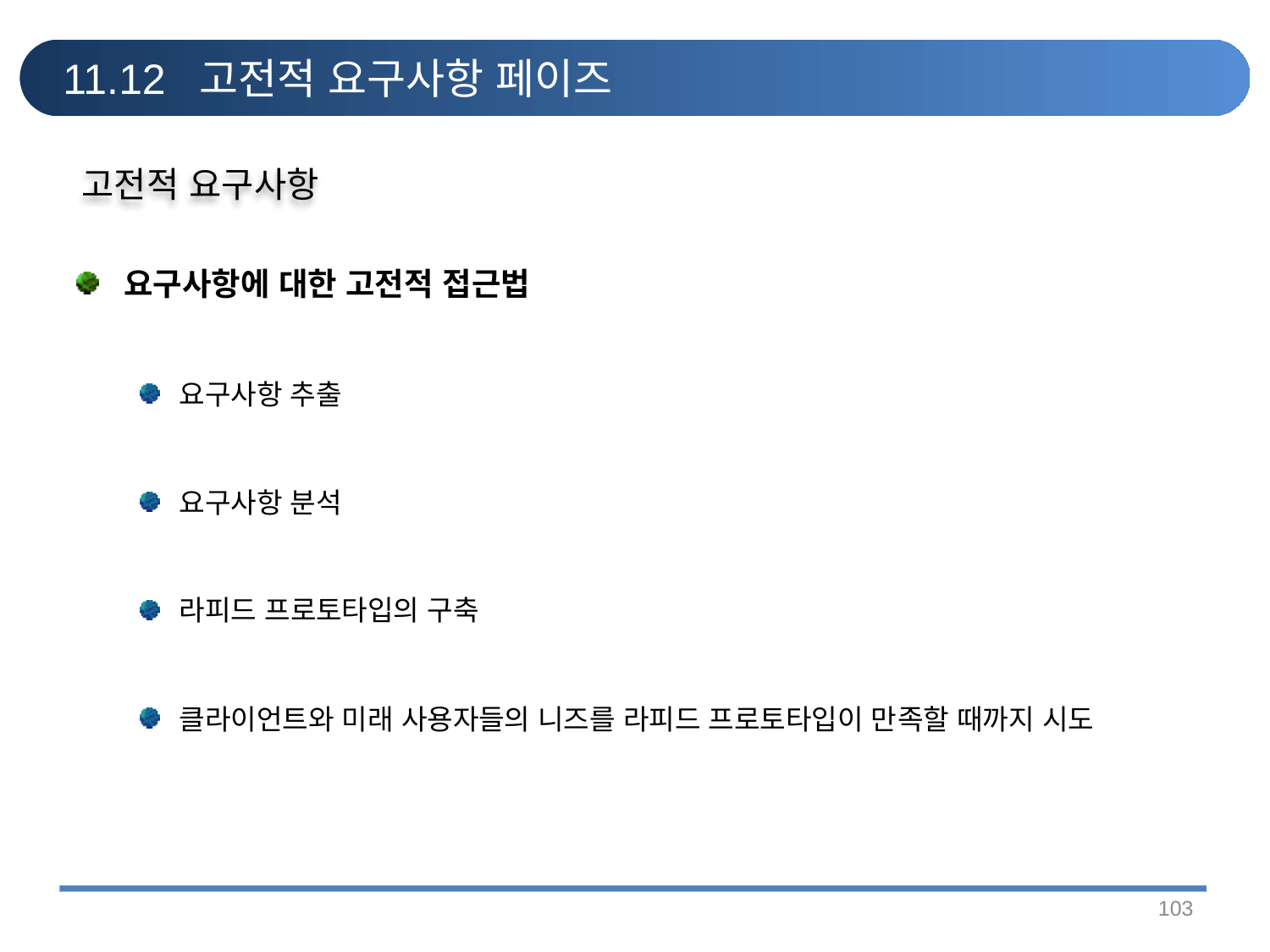

# 11.12  고전적 요구사항 페이즈
고전적 요구사항
요구사항에 대한 고전적 접근법

요구사항 추출

요구사항 분석

라피드 프로토타입의 구축

클라이언트와 미래 사용자들의 니즈를 라피드 프로토타입이 만족할 때까지 시도
103